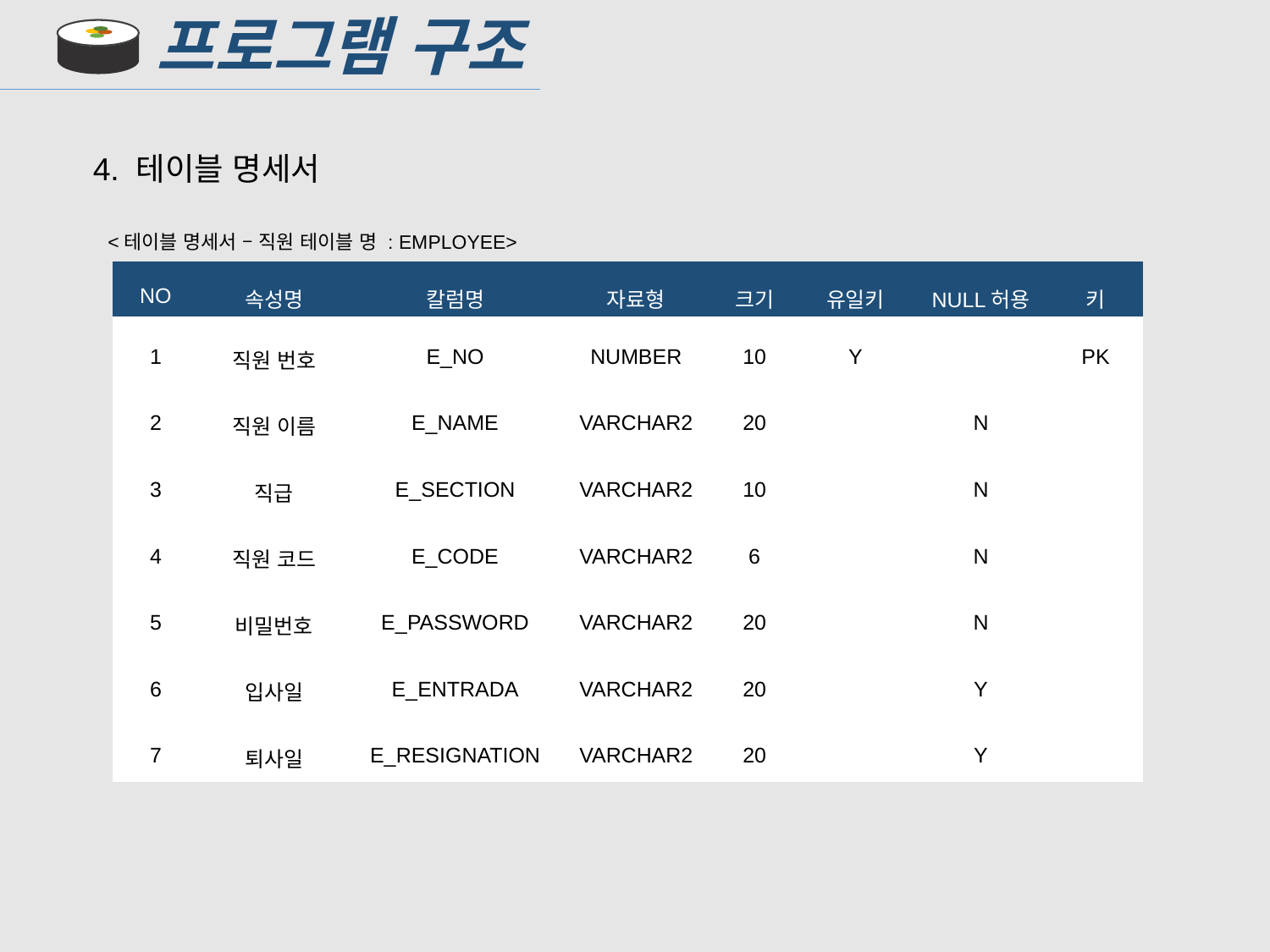

프로그램 구조
4. 테이블 명세서
<테이블 명세서 – 직원 테이블 명 : EMPLOYEE>
| NO | 속성명 | 칼럼명 | 자료형 | 크기 | 유일키 | NULL허용 | 키 |
| --- | --- | --- | --- | --- | --- | --- | --- |
| 1 | 직원 번호 | E\_NO | NUMBER | 10 | Y |  | PK |
| 2 | 직원 이름 | E\_NAME | VARCHAR2 | 20 |  | N |  |
| 3 | 직급 | E\_SECTION | VARCHAR2 | 10 |  | N |  |
| 4 | 직원 코드 | E\_CODE | VARCHAR2 | 6 |  | N |  |
| 5 | 비밀번호 | E\_PASSWORD | VARCHAR2 | 20 |  | N |  |
| 6 | 입사일 | E\_ENTRADA | VARCHAR2 | 20 |  | Y |  |
| 7 | 퇴사일 | E\_RESIGNATION | VARCHAR2 | 20 |  | Y |  |